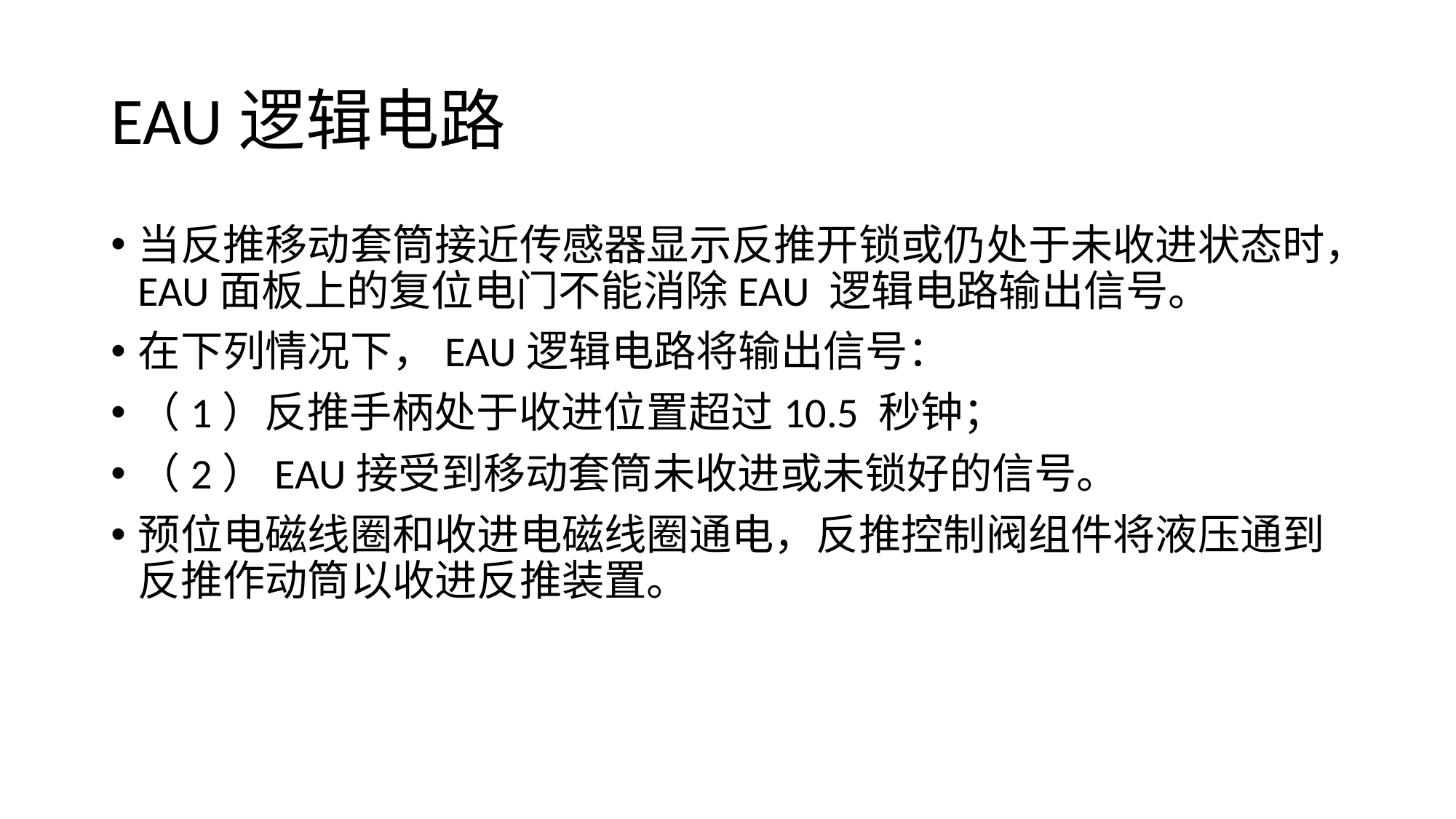

# EAU逻辑电路
当反推移动套筒接近传感器显示反推开锁或仍处于未收进状态时，EAU面板上的复位电门不能消除EAU 逻辑电路输出信号。
在下列情况下，EAU逻辑电路将输出信号：
（1）反推手柄处于收进位置超过10.5 秒钟；
（2）EAU接受到移动套筒未收进或未锁好的信号。
预位电磁线圈和收进电磁线圈通电，反推控制阀组件将液压通到反推作动筒以收进反推装置。